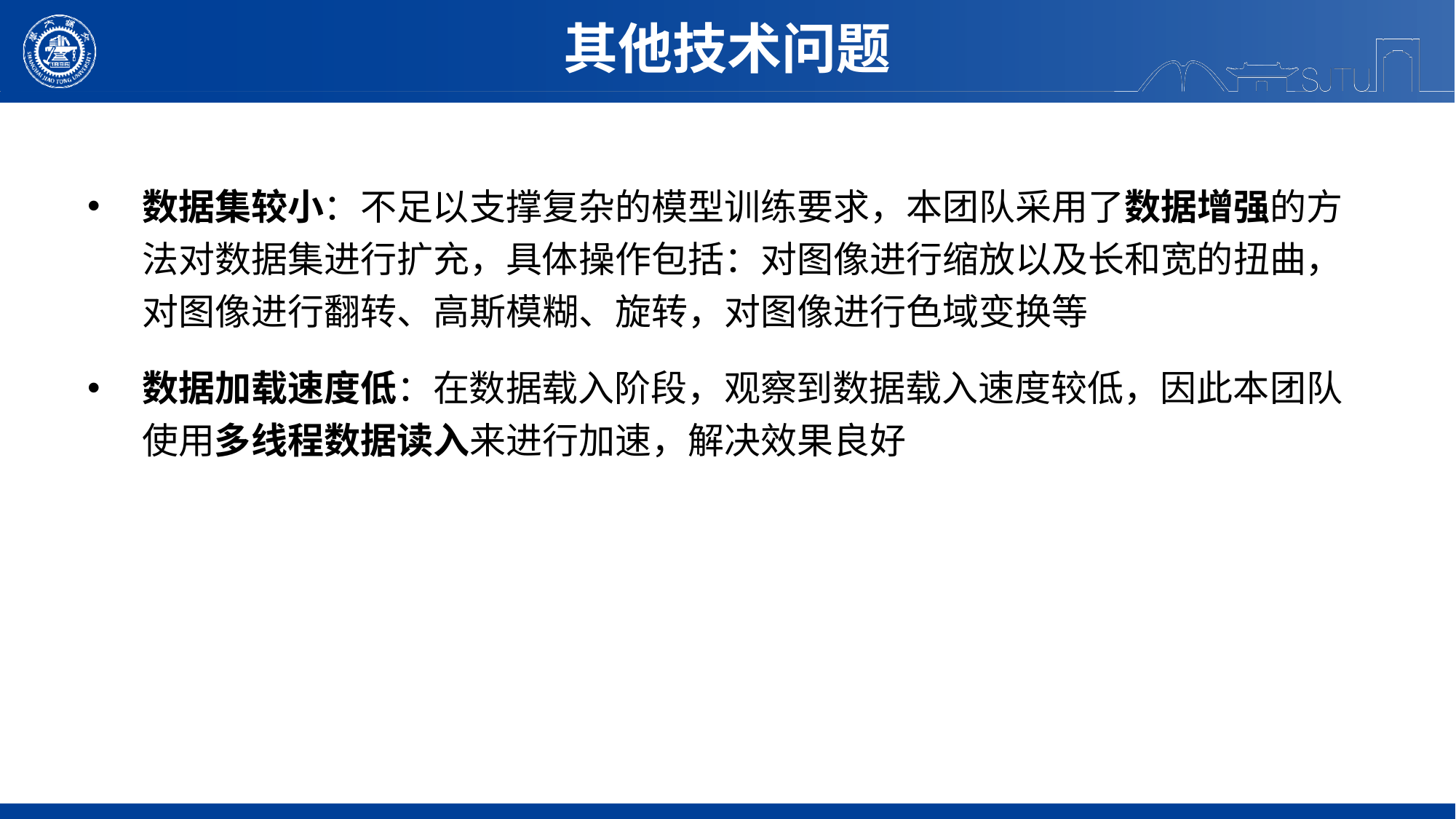

其他技术问题
数据集较小：不足以支撑复杂的模型训练要求，本团队采用了数据增强的方法对数据集进行扩充，具体操作包括：对图像进行缩放以及长和宽的扭曲，对图像进行翻转、高斯模糊、旋转，对图像进行色域变换等
数据加载速度低：在数据载入阶段，观察到数据载入速度较低，因此本团队使用多线程数据读入来进行加速，解决效果良好